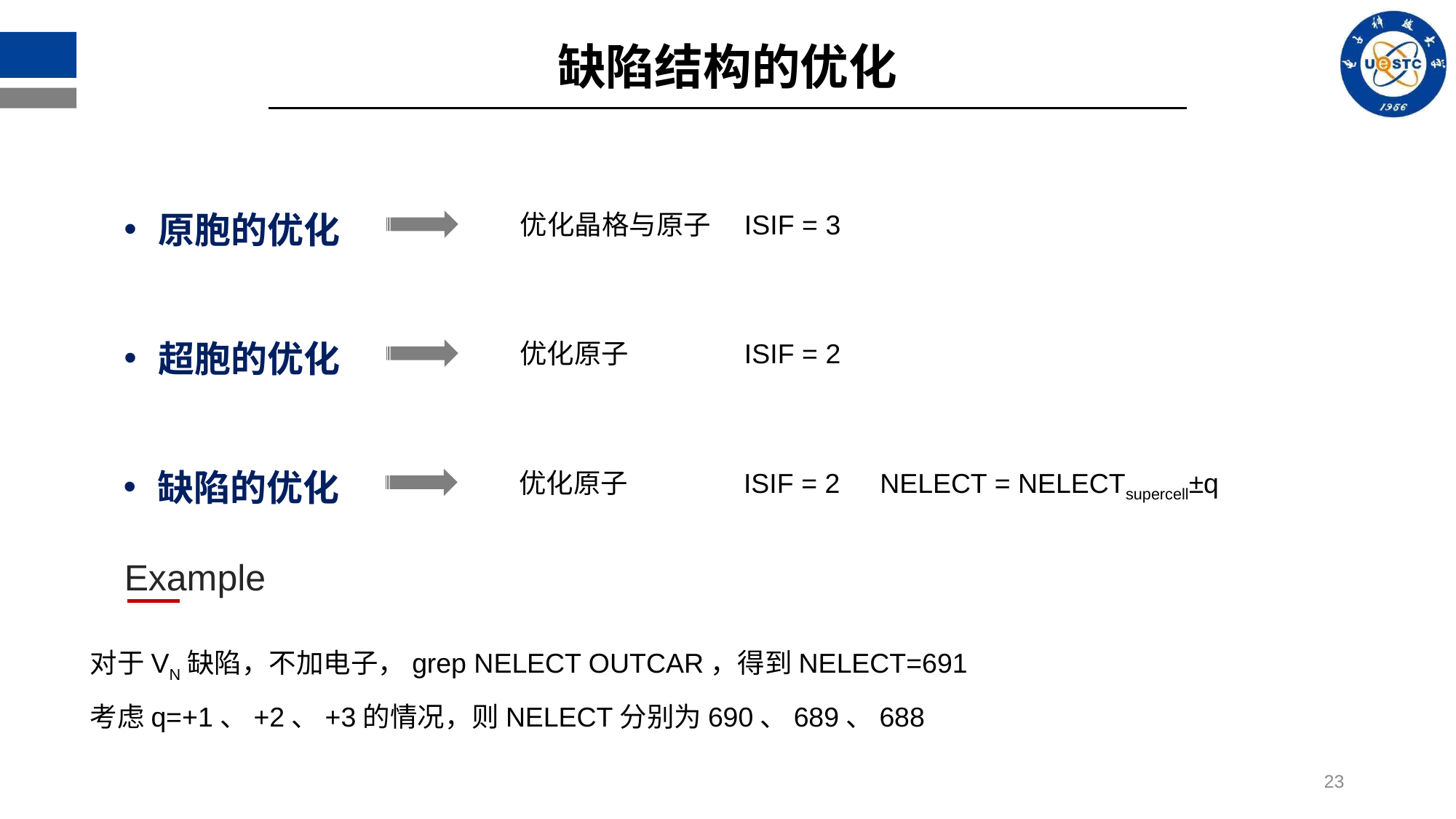

缺陷结构的优化
原胞的优化
优化晶格与原子
ISIF = 3

超胞的优化
优化原子
ISIF = 2

缺陷的优化
优化原子
ISIF = 2
NELECT = NELECTsupercell±q

Example
对于VN缺陷，不加电子，grep NELECT OUTCAR，得到NELECT=691
考虑q=+1、+2、+3的情况，则NELECT分别为690、689、688
23